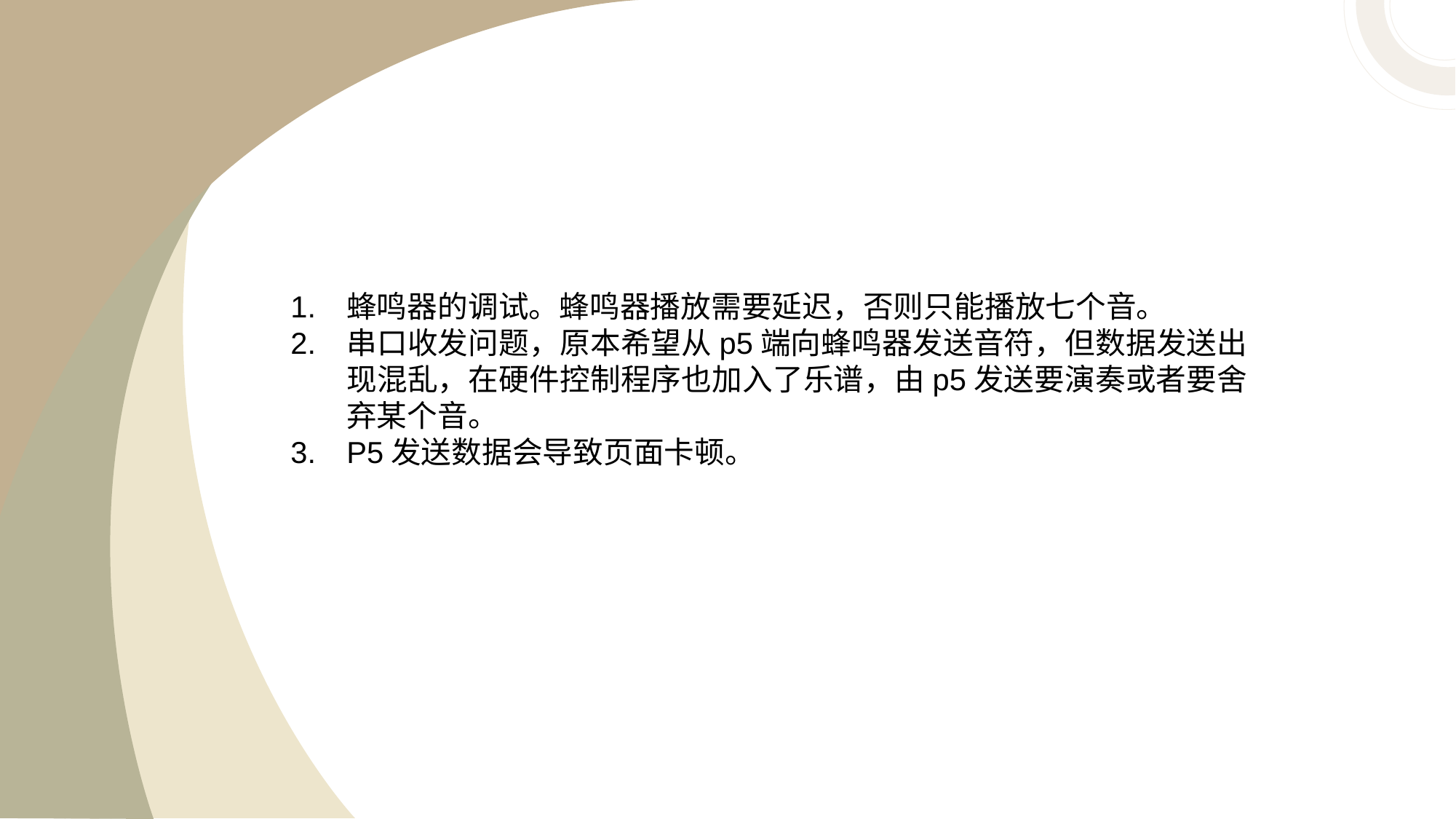

蜂鸣器的调试。蜂鸣器播放需要延迟，否则只能播放七个音。
串口收发问题，原本希望从p5端向蜂鸣器发送音符，但数据发送出现混乱，在硬件控制程序也加入了乐谱，由p5发送要演奏或者要舍弃某个音。
P5发送数据会导致页面卡顿。